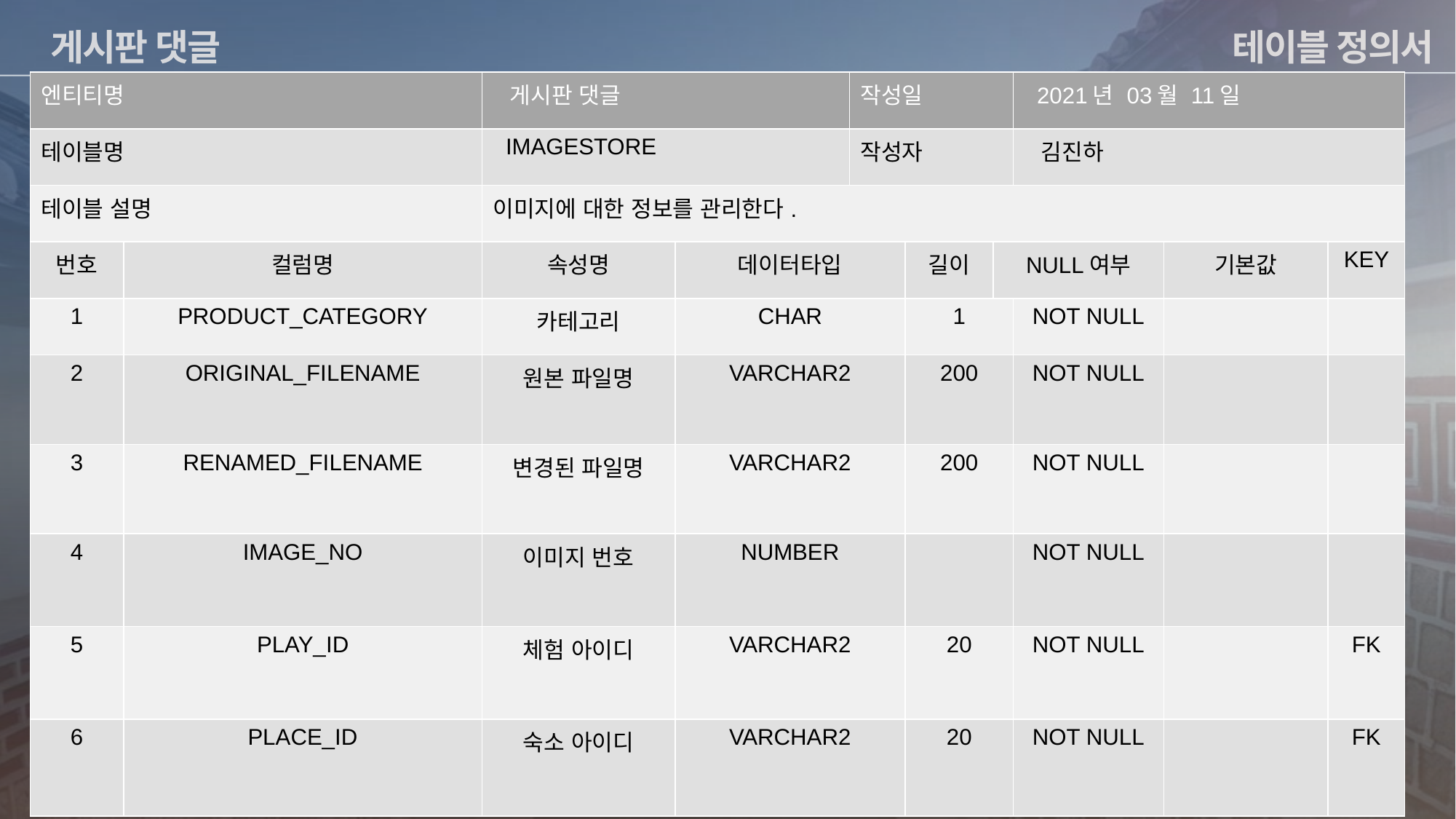

테이블 정의서
게시판 댓글
| 엔티티명 |  | 게시판 댓글 |  | 작성일 |  |  | 2021년 03월 11일 |  | 2021년 03월 11일 |
| --- | --- | --- | --- | --- | --- | --- | --- | --- | --- |
| 테이블명 |  | IMAGESTORE |  | 작성자 |  |  | 김진하 |  |  |
| 테이블 설명 |  | 이미지에 대한 정보를 관리한다. |  |  |  |  |  |  |  |
| 번호 | 컬럼명 | 속성명 | 데이터타입 | NULL여부 | 길이 | NULL여부 | 기본값 | 기본값 | KEY |
| 1 | PRODUCT\_CATEGORY | 카테고리 | CHAR | NOT NULL | 1 | NOT NULL | NOT NULL |  |  |
| 2 | ORIGINAL\_FILENAME | 원본 파일명 | VARCHAR2 |  | 200 |  | NOT NULL |  |  |
| 3 | RENAMED\_FILENAME | 변경된 파일명 | VARCHAR2 |  | 200 |  | NOT NULL |  |  |
| 4 | IMAGE\_NO | 이미지 번호 | NUMBER |  |  |  | NOT NULL |  |  |
| 5 | PLAY\_ID | 체험 아이디 | VARCHAR2 |  | 20 |  | NOT NULL |  | FK |
| 6 | PLACE\_ID | 숙소 아이디 | VARCHAR2 |  | 20 |  | NOT NULL |  | FK |
ERD구조 (논리) 최대한 크게 넣어주세요